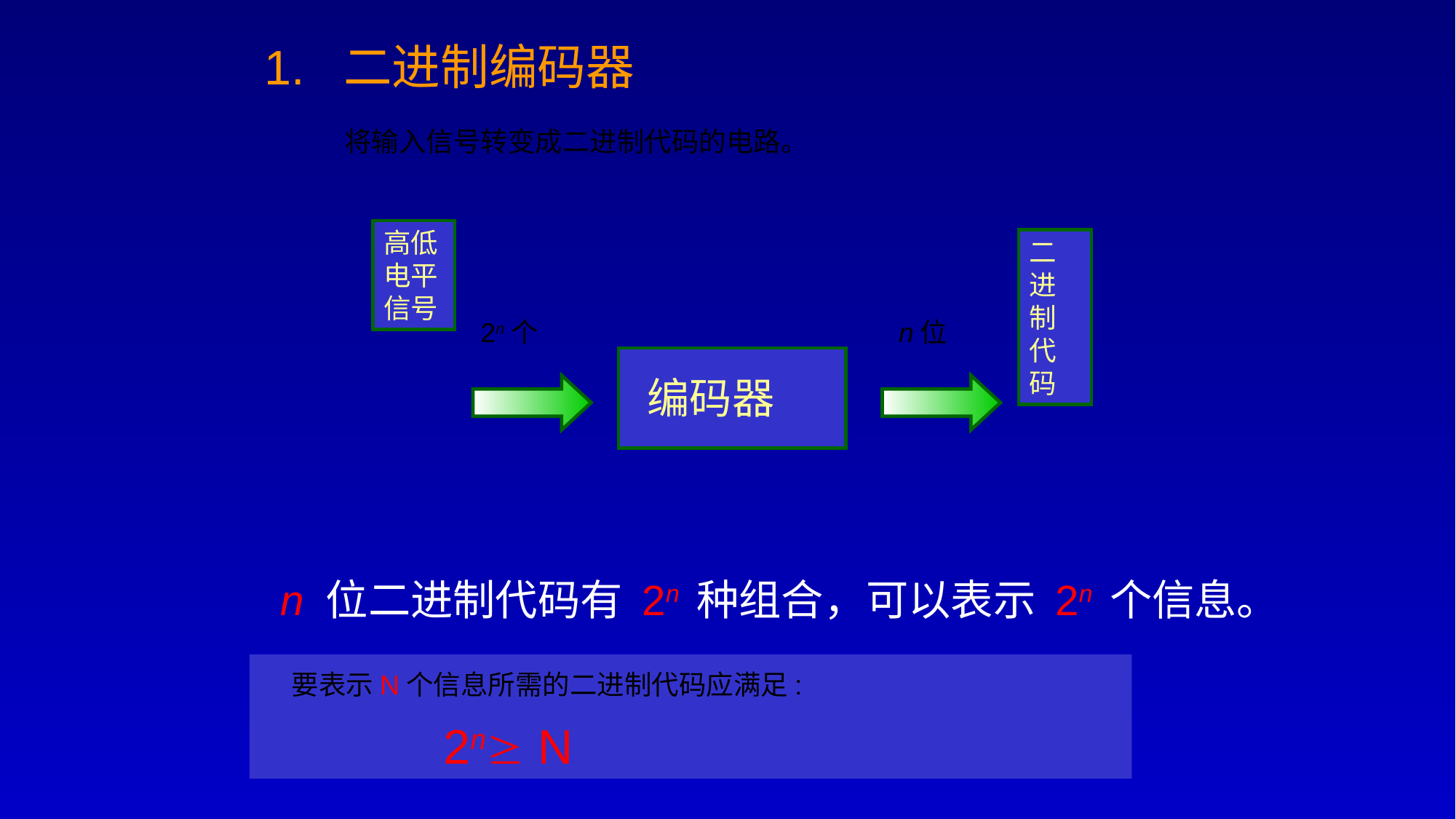

1.  二进制编码器
将输入信号转变成二进制代码的电路。
高低电平信号
二进制代码

编码器

2n个
n位
n 位二进制代码有 2n 种组合，可以表示 2n 个信息。
    要表示N个信息所需的二进制代码应满足:
                        2n≥ N